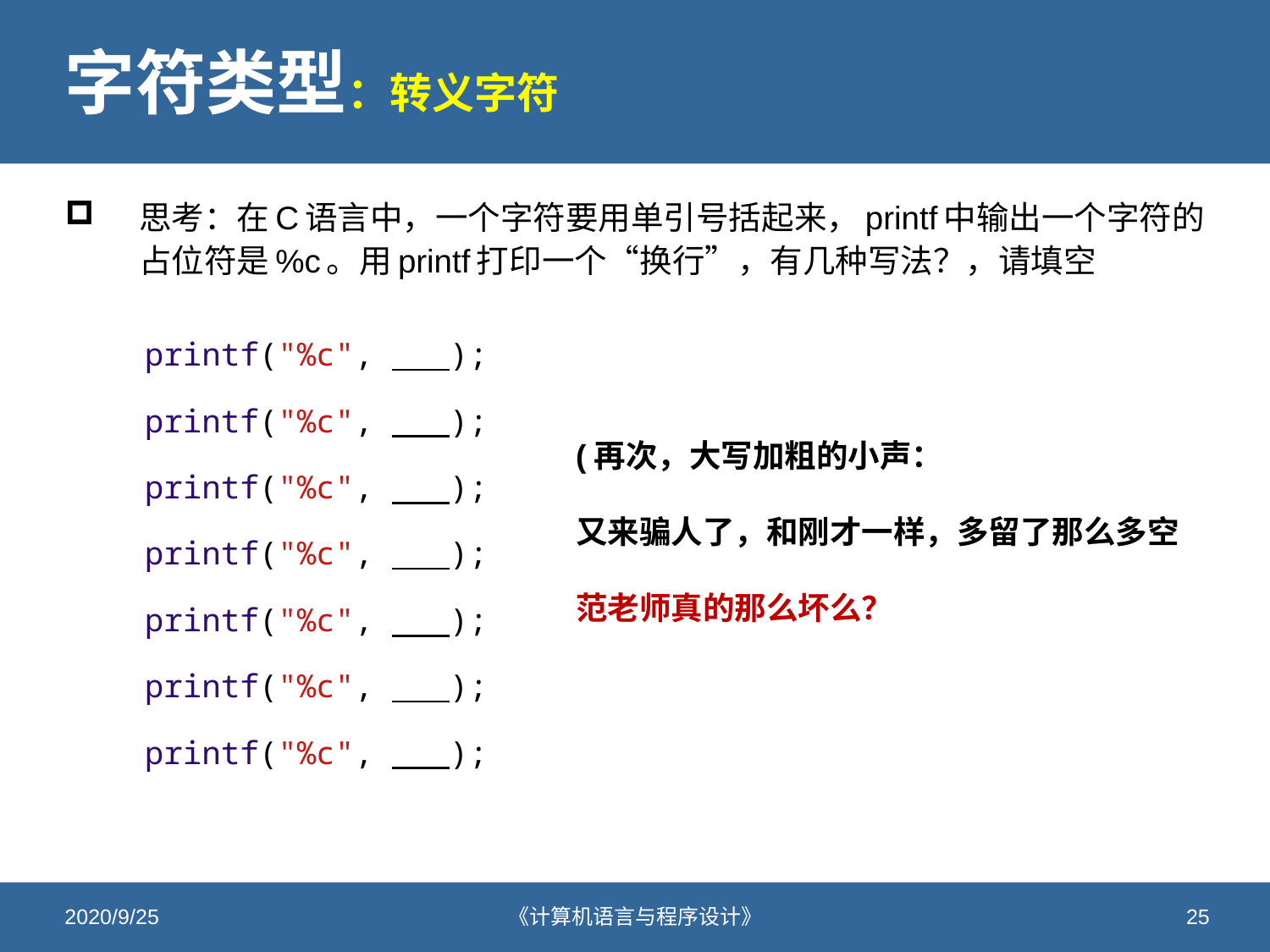

# 字符类型：转义字符
思考：在C语言中，一个字符要用单引号括起来，printf中输出一个字符的占位符是%c。用printf打印一个“换行”，有几种写法？，请填空
printf("%c",    );
printf("%c",    );
(再次，大写加粗的小声：

又来骗人了，和刚才一样，多留了那么多空

范老师真的那么坏么？
printf("%c",    );
printf("%c",    );
printf("%c",    );
printf("%c",    );
printf("%c",    );
2020/9/25
《计算机语言与程序设计》
25